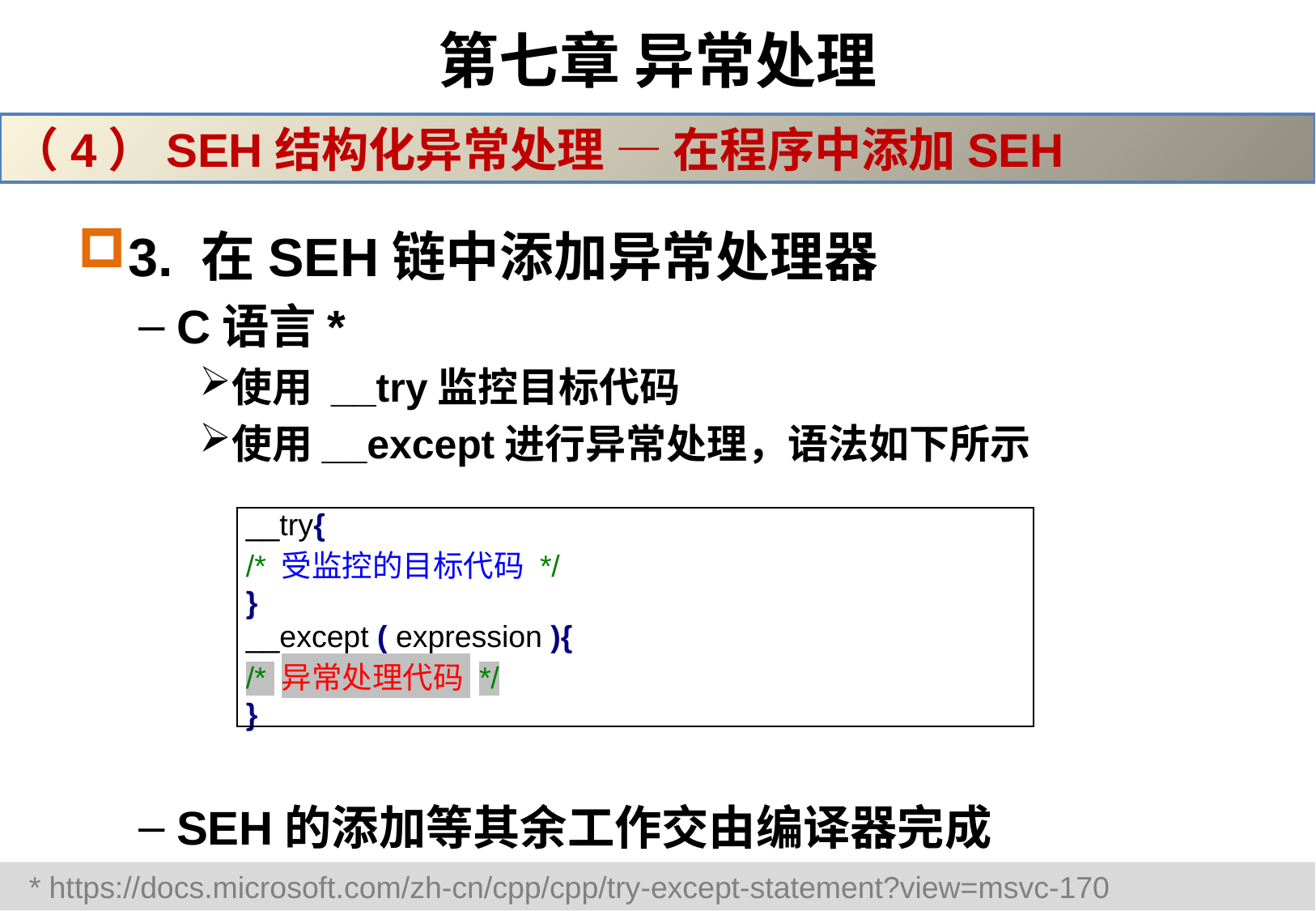

# 第七章 异常处理
（4）SEH结构化异常处理 — 在程序中添加SEH
3. 在SEH链中添加异常处理器
C语言*
使用 __try监控目标代码
使用__except进行异常处理，语法如下所示

SEH的添加等其余工作交由编译器完成
| \_\_try{ /\* 受监控的目标代码 \*/ } \_\_except ( expression ){ /\* 异常处理代码 \*/ } |
| --- |
  * https://docs.microsoft.com/zh-cn/cpp/cpp/try-except-statement?view=msvc-170